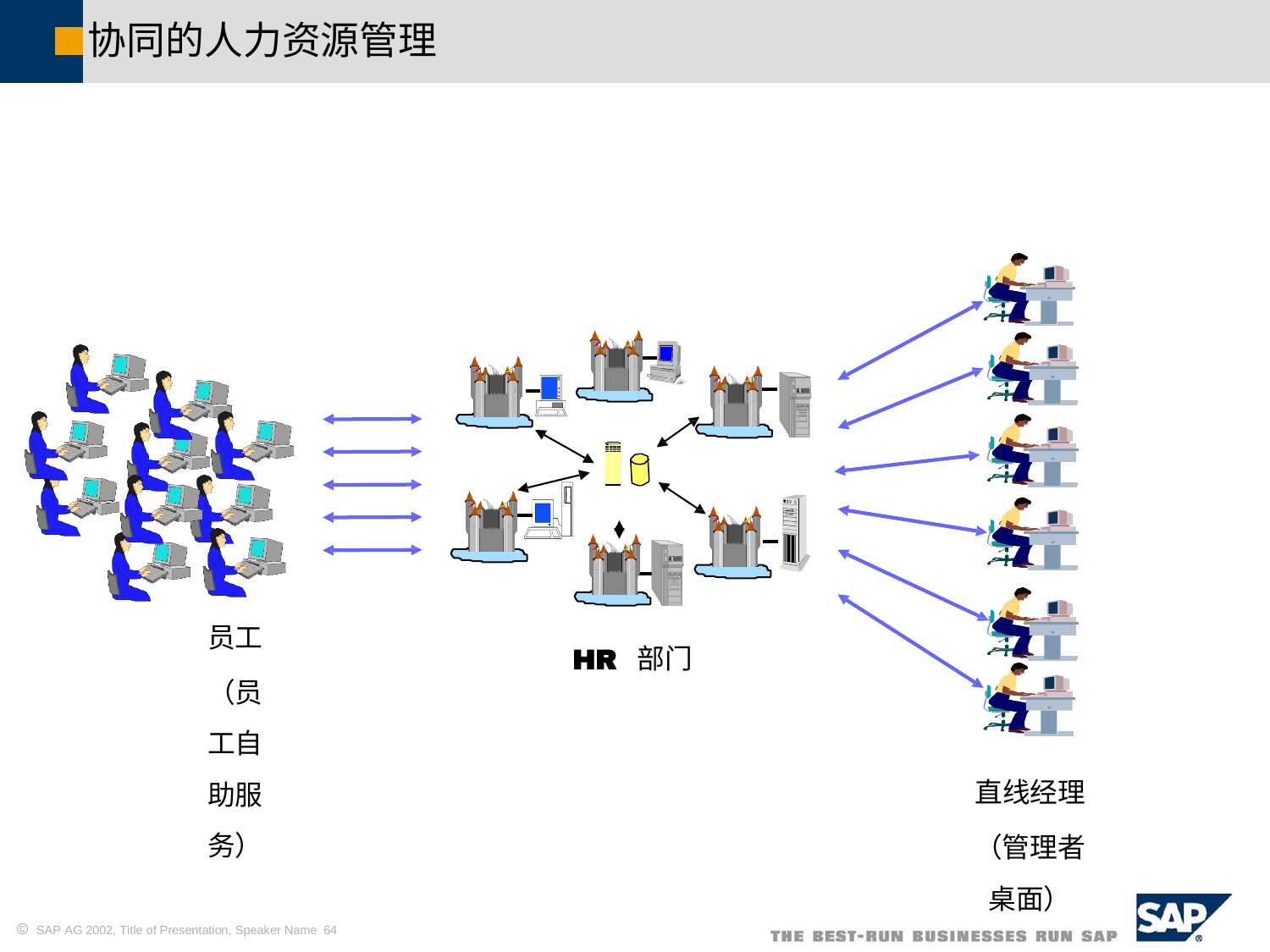

协同的人力资源管理

员工
（员工自助服务）

HR 部门

直线经理
（管理者桌面）
©  SAP AG 2002, Title of Presentation, Speaker Name  64